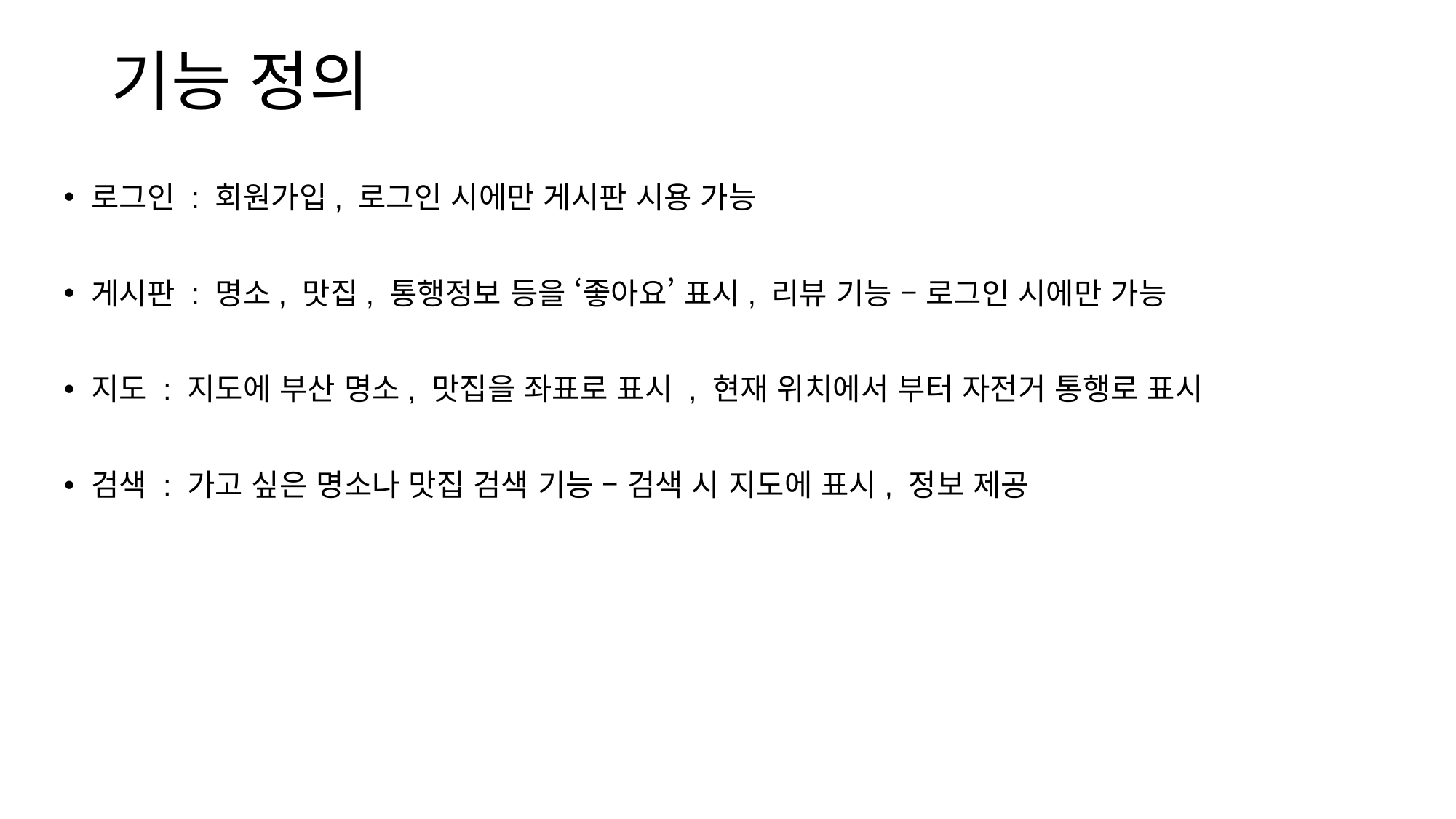

# 기능 정의

로그인 : 회원가입, 로그인 시에만 게시판 시용 가능

게시판 : 명소, 맛집, 통행정보 등을 ‘좋아요’ 표시, 리뷰 기능 – 로그인 시에만 가능

지도 : 지도에 부산 명소, 맛집을 좌표로 표시 , 현재 위치에서 부터 자전거 통행로 표시

검색 : 가고 싶은 명소나 맛집 검색 기능 – 검색 시 지도에 표시, 정보 제공